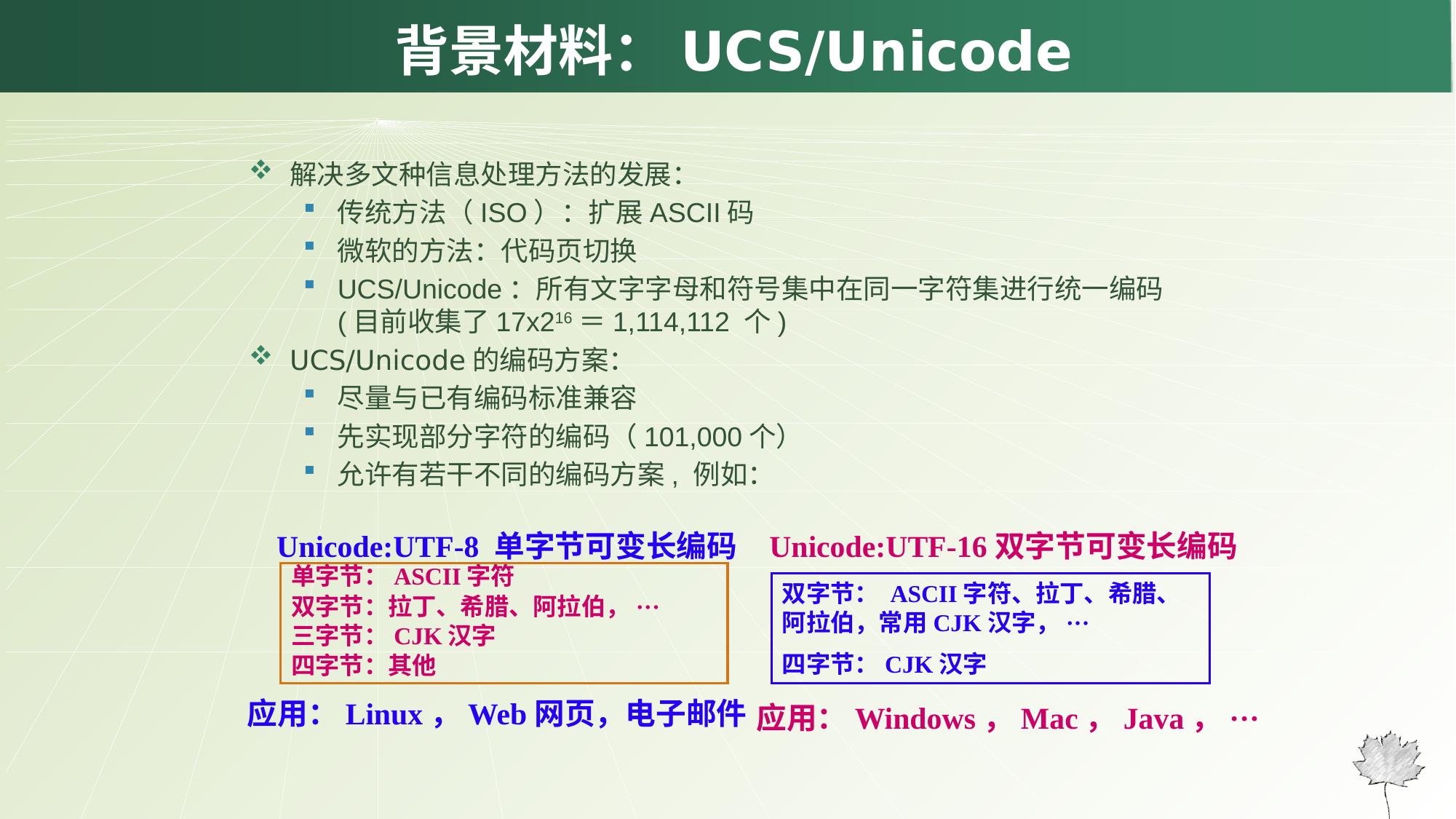

# 背景材料：UCS/Unicode
解决多文种信息处理方法的发展：
传统方法（ISO）：扩展ASCII码
微软的方法：代码页切换
UCS/Unicode：所有文字字母和符号集中在同一字符集进行统一编码(目前收集了17x216＝1,114,112 个)
UCS/Unicode的编码方案：
尽量与已有编码标准兼容
先实现部分字符的编码（101,000个）
允许有若干不同的编码方案, 例如：
Unicode:UTF-8 单字节可变长编码
单字节：ASCII字符
双字节：拉丁、希腊、阿拉伯，···
三字节：CJK汉字
四字节：其他
应用：Linux，Web网页，电子邮件
Unicode:UTF-16双字节可变长编码
双字节： ASCII字符、拉丁、希腊、阿拉伯，常用CJK汉字，···
四字节：CJK汉字
应用：Windows，Mac，Java，···